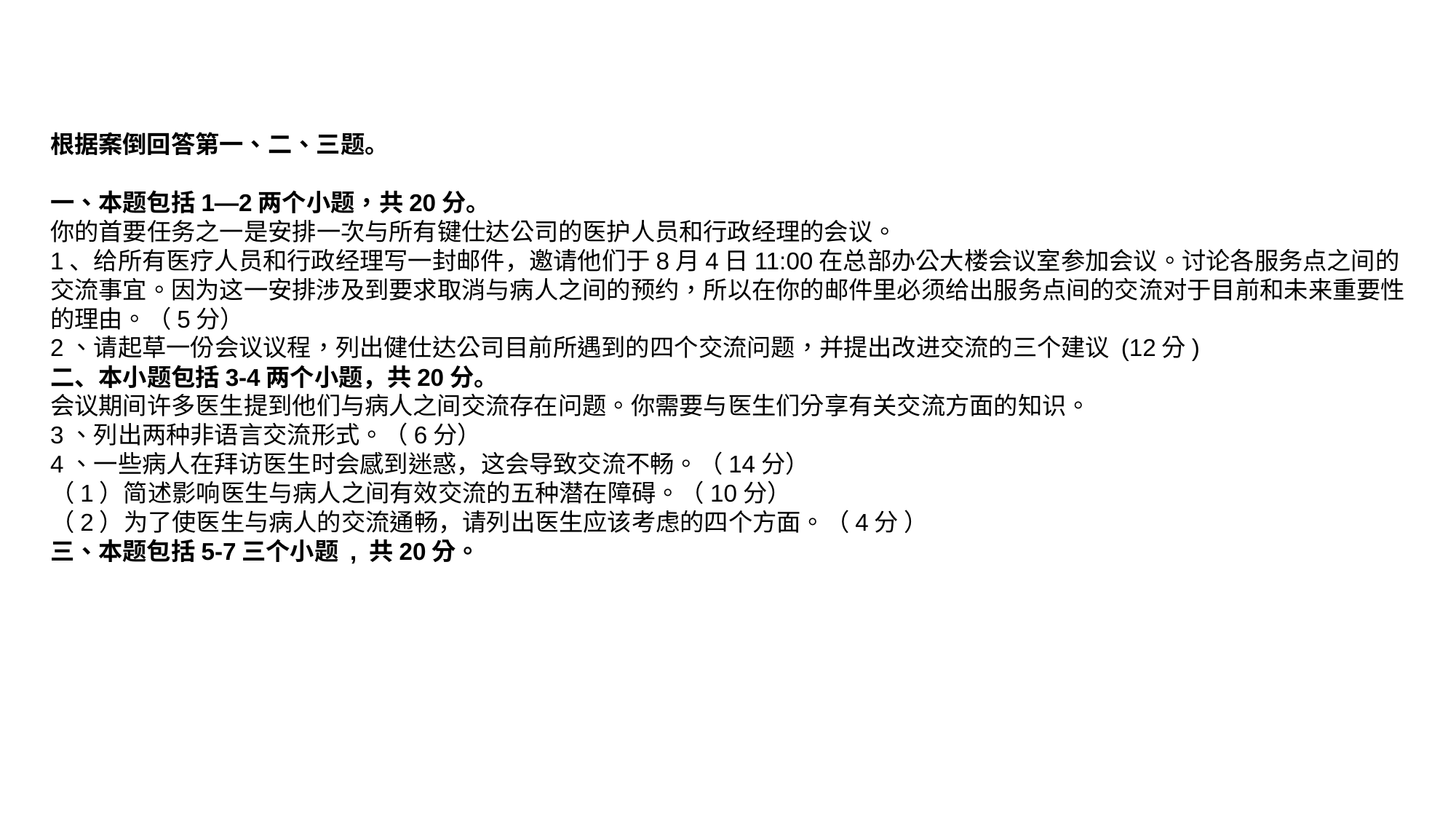

根据案倒回答第一、二、三题。

一、本题包括1—2两个小题，共20分。
你的首要任务之一是安排一次与所有键仕达公司的医护人员和行政经理的会议。
1、给所有医疗人员和行政经理写一封邮件，邀请他们于8月4日11:00在总部办公大楼会议室参加会议。讨论各服务点之间的交流事宜。因为这一安排涉及到要求取消与病人之间的预约，所以在你的邮件里必须给出服务点间的交流对于目前和未来重要性的理由。（5分）
2、请起草一份会议议程，列出健仕达公司目前所遇到的四个交流问题，并提出改进交流的三个建议 (12分)
二、本小题包括3-4两个小题，共20分。
会议期间许多医生提到他们与病人之间交流存在问题。你需要与医生们分享有关交流方面的知识。
3、列出两种非语言交流形式。（6分）
4、一些病人在拜访医生时会感到迷惑，这会导致交流不畅。（14分）
（1）简述影响医生与病人之间有效交流的五种潜在障碍。（10分）
（2）为了使医生与病人的交流通畅，请列出医生应该考虑的四个方面。（4分 ）
三、本题包括5-7三个小题 , 共20分。